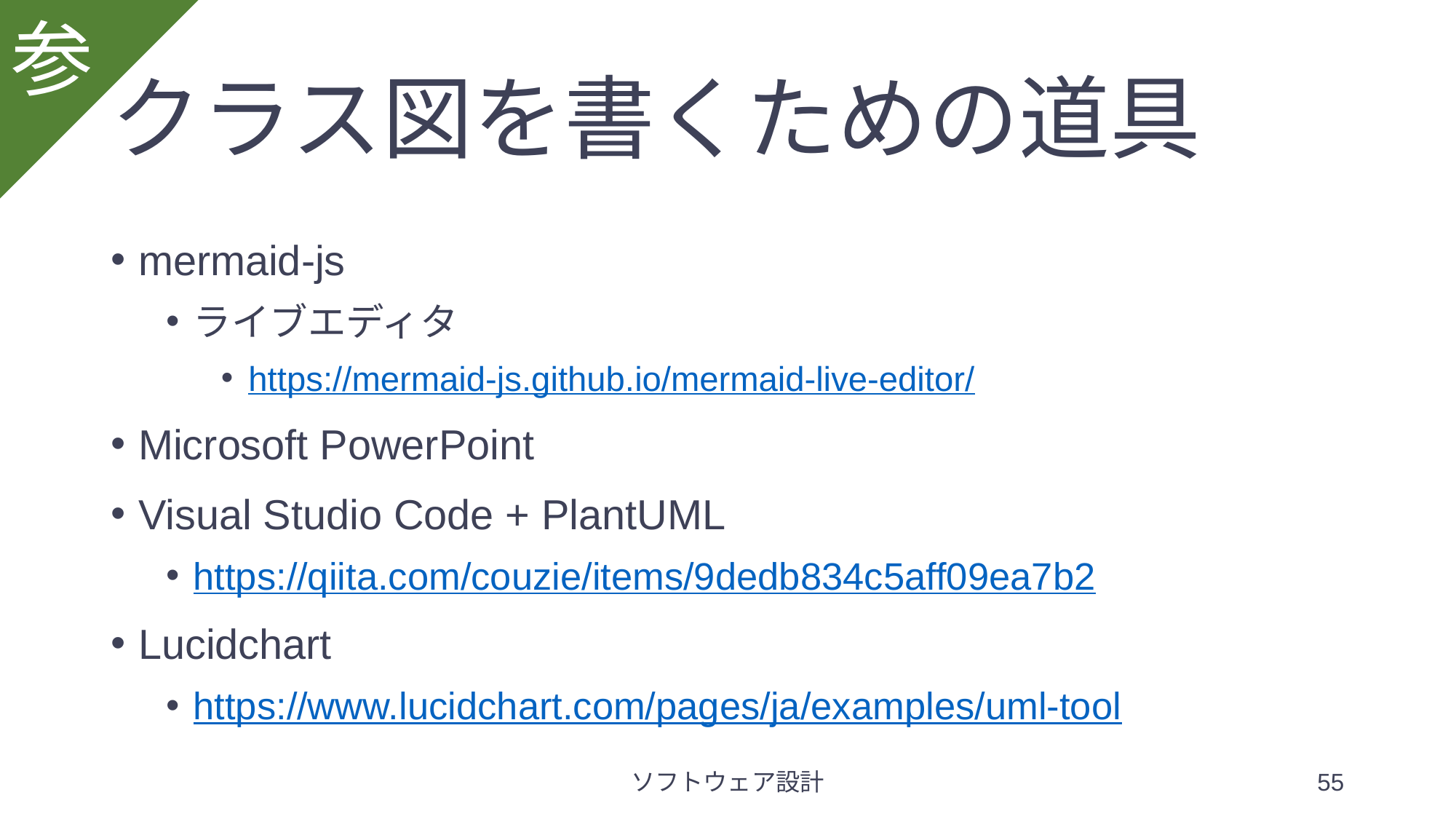

参
# クラス図を書くための道具
mermaid-js
ライブエディタ
https://mermaid-js.github.io/mermaid-live-editor/
Microsoft PowerPoint
Visual Studio Code + PlantUML
https://qiita.com/couzie/items/9dedb834c5aff09ea7b2
Lucidchart
https://www.lucidchart.com/pages/ja/examples/uml-tool

ソフトウェア設計
55